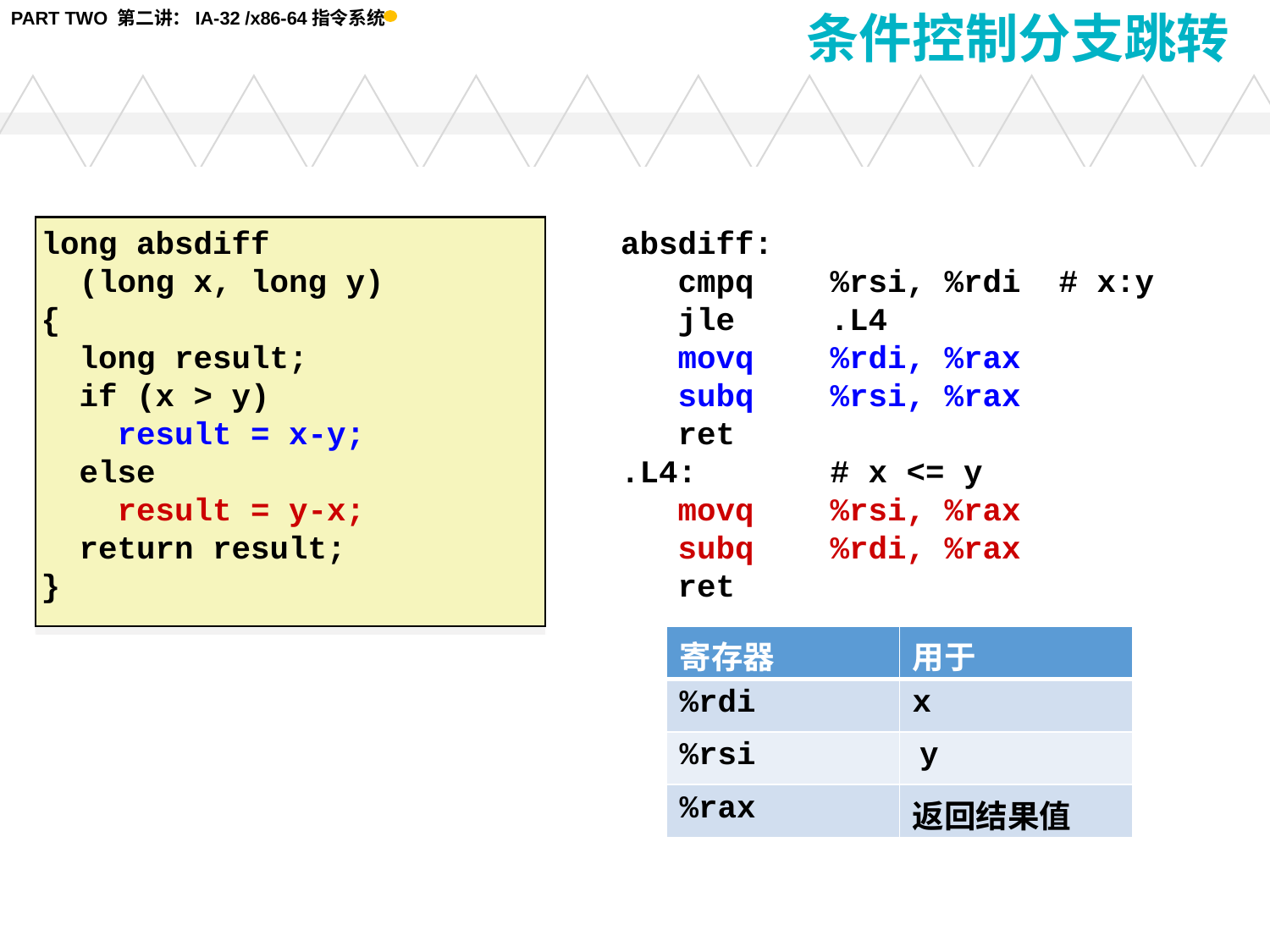

条件控制分支跳转
PART TWO 第二讲：IA-32 /x86-64指令系统

long absdiff
  (long x, long y)
{
  long result;
  if (x > y)
    result = x-y;
  else
    result = y-x;
  return result;
}
absdiff:
   cmpq    %rsi, %rdi  # x:y
   jle     .L4
   movq    %rdi, %rax
   subq    %rsi, %rax
   ret
.L4:       # x <= y
   movq    %rsi, %rax
   subq    %rdi, %rax
   ret
| 寄存器 | 用于 |
| --- | --- |
| %rdi | x |
| %rsi | y |
| %rax | 返回结果值 |